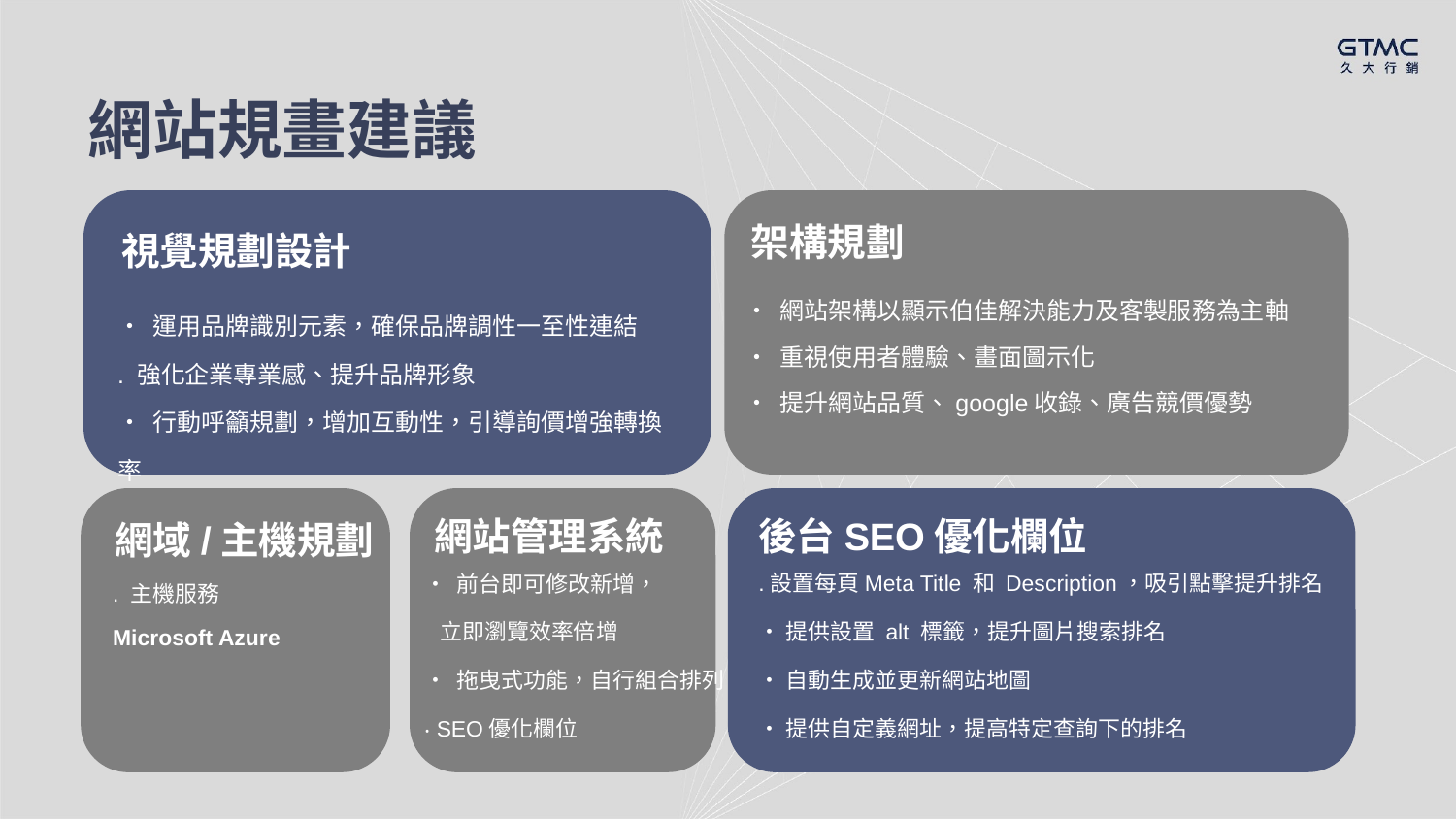

網站規畫建議

架構規劃
視覺規劃設計
‧ 網站架構以顯示伯佳解決能力及客製服務為主軸
‧ 重視使用者體驗、畫面圖示化
‧ 提升網站品質、google收錄、廣告競價優勢

‧ 運用品牌識別元素，確保品牌調性一至性連結
. 強化企業專業感、提升品牌形象
‧ 行動呼籲規劃，增加互動性，引導詢價增強轉換率

後台SEO優化欄位
網站管理系統
網域/主機規劃
. 主機服務
Microsoft Azure
.設置每頁Meta Title 和 Description，吸引點擊提升排名
‧提供設置 alt 標籤，提升圖片搜索排名
‧自動生成並更新網站地圖
‧提供自定義網址，提高特定查詢下的排名
‧ 前台即可修改新增，
  立即瀏覽效率倍增
‧ 拖曳式功能，自行組合排列
‧ SEO優化欄位